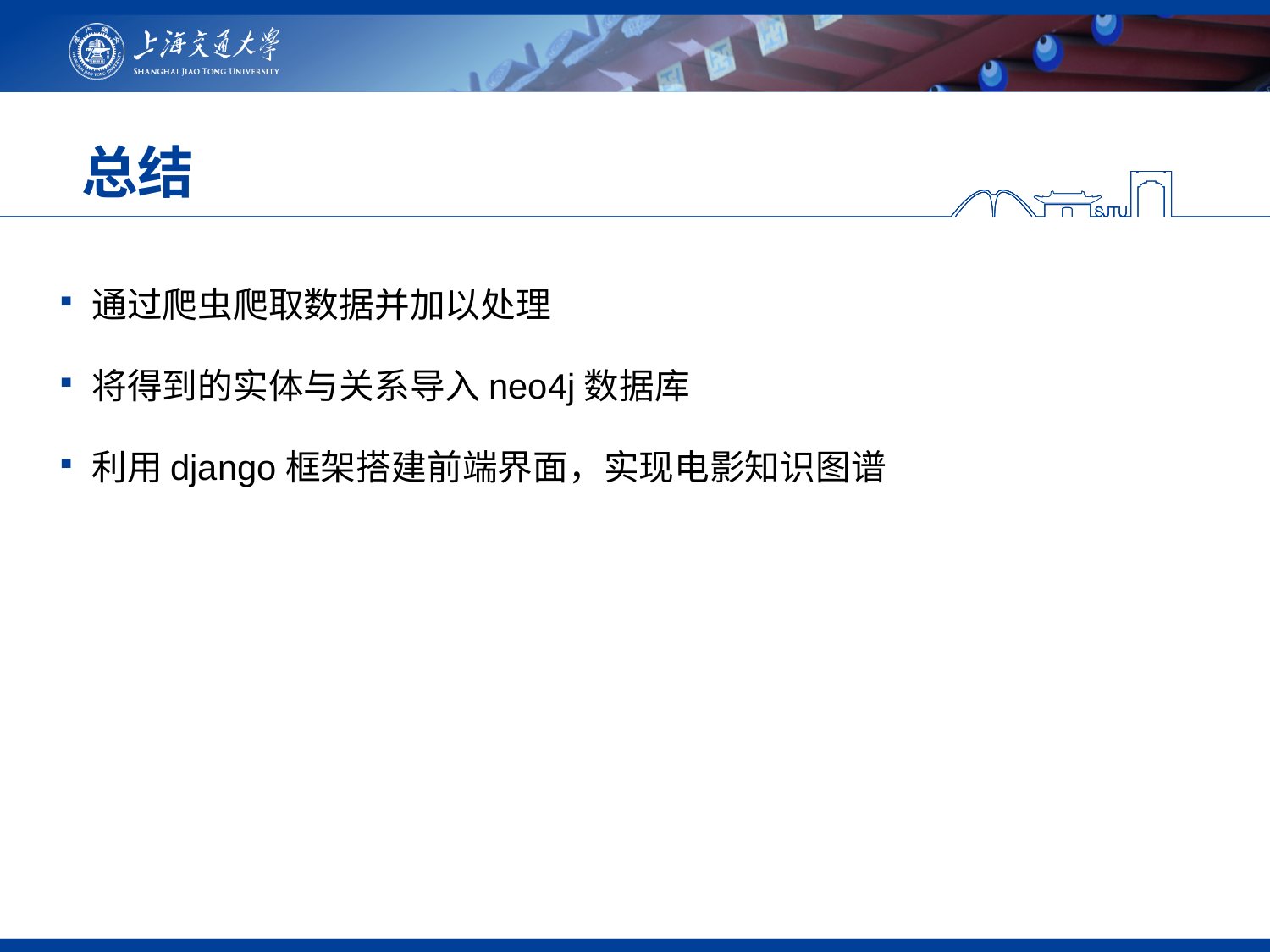

# 总结
通过爬虫爬取数据并加以处理
将得到的实体与关系导入neo4j数据库
利用django框架搭建前端界面，实现电影知识图谱